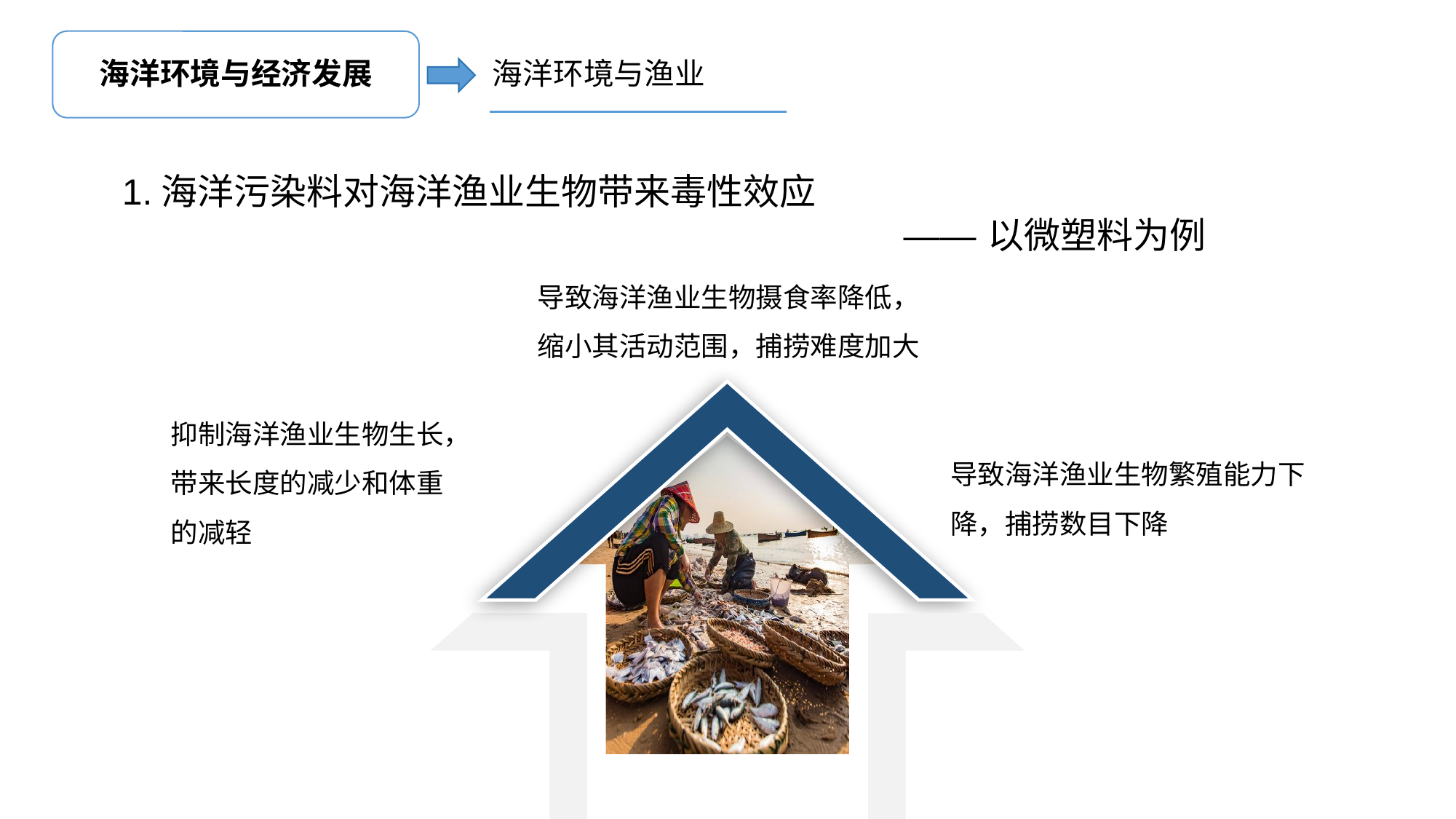

海洋环境与渔业

海洋环境与经济发展

1.海洋污染料对海洋渔业生物带来毒性效应
                                                                             ——以微塑料为例

导致海洋渔业生物摄食率降低，缩小其活动范围，捕捞难度加大

抑制海洋渔业生物生长，带来长度的减少和体重的减轻

导致海洋渔业生物繁殖能力下降，捕捞数目下降